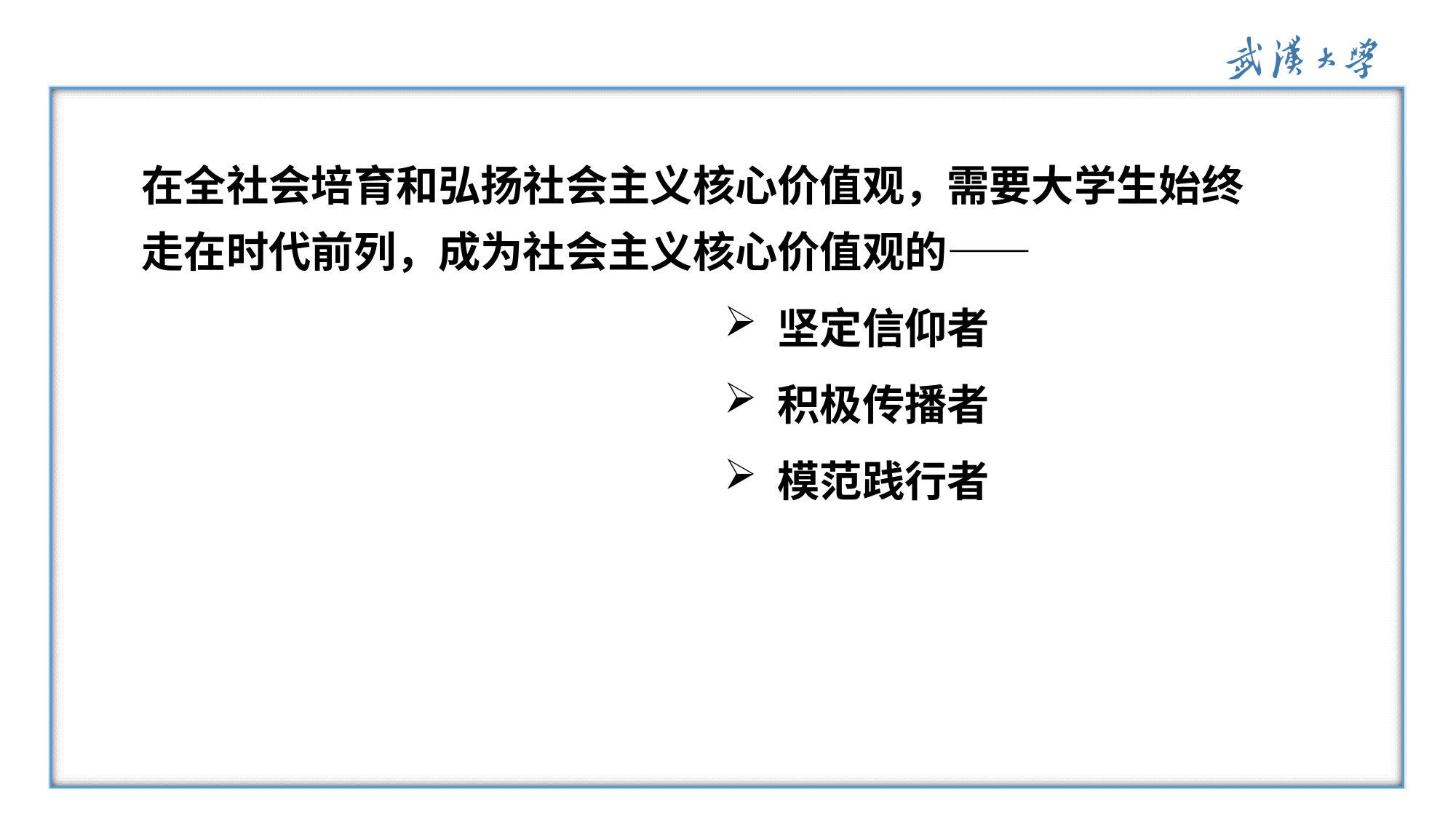

在全社会培育和弘扬社会主义核心价值观，需要大学生始终走在时代前列，成为社会主义核心价值观的——
 坚定信仰者
 积极传播者
 模范践行者